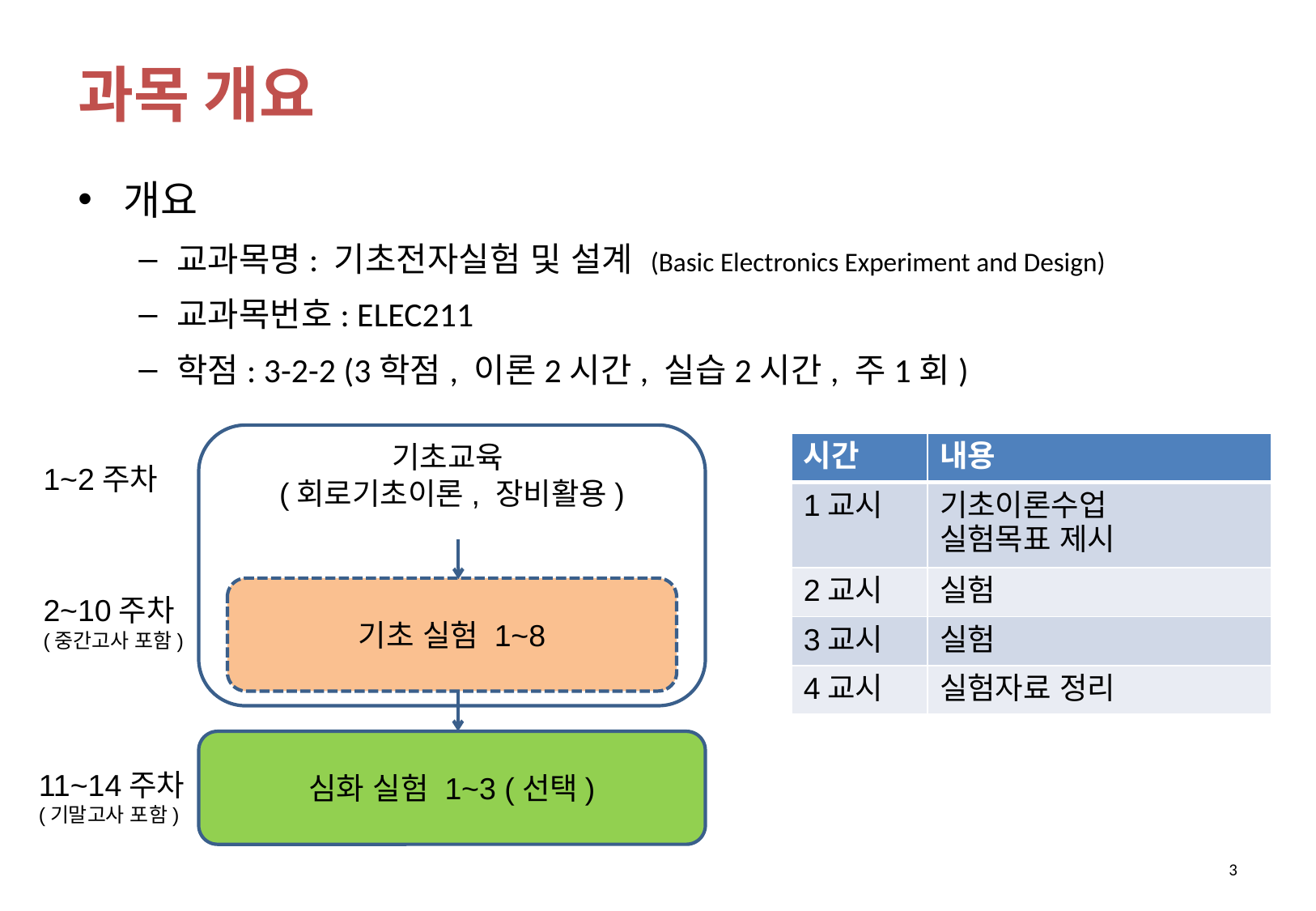

# 과목 개요
개요
교과목명: 기초전자실험 및 설계 (Basic Electronics Experiment and Design)
교과목번호: ELEC211
학점: 3-2-2 (3학점, 이론2시간, 실습2시간, 주1회)

기초교육
(회로기초이론, 장비활용)

| 시간 | 내용 |
| --- | --- |
| 1교시 | 기초이론수업 실험목표 제시 |
| 2교시 | 실험 |
| 3교시 | 실험 |
| 4교시 | 실험자료 정리 |
1~2주차

기초 실험 1~8
2~10주차
(중간고사 포함)

심화 실험 1~3 (선택)
11~14주차
(기말고사 포함)
3